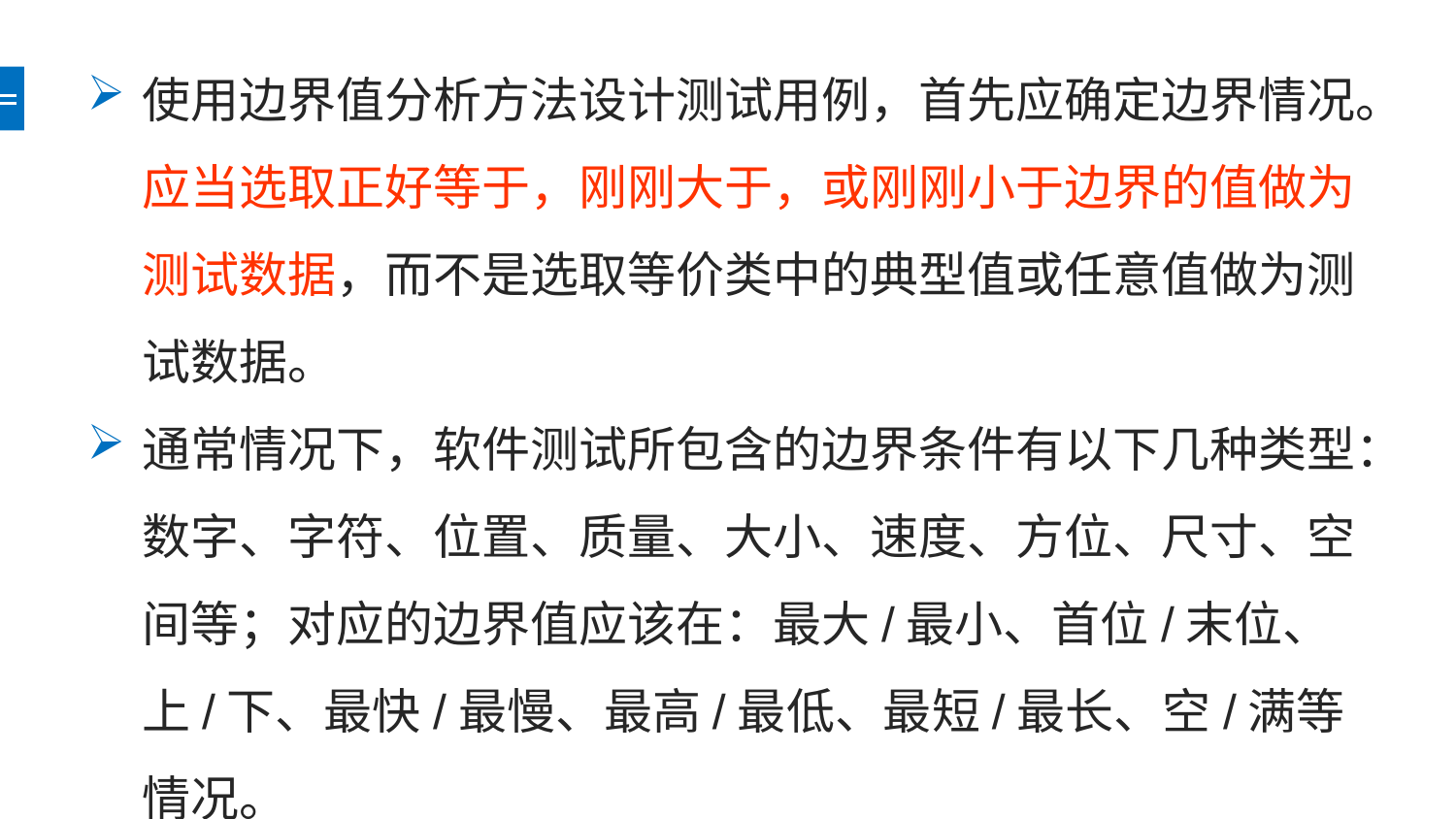

使用边界值分析方法设计测试用例，首先应确定边界情况。应当选取正好等于，刚刚大于，或刚刚小于边界的值做为测试数据，而不是选取等价类中的典型值或任意值做为测试数据。
通常情况下，软件测试所包含的边界条件有以下几种类型：数字、字符、位置、质量、大小、速度、方位、尺寸、空间等；对应的边界值应该在：最大/最小、首位/末位、上/下、最快/最慢、最高/最低、最短/最长、空/满等情况。